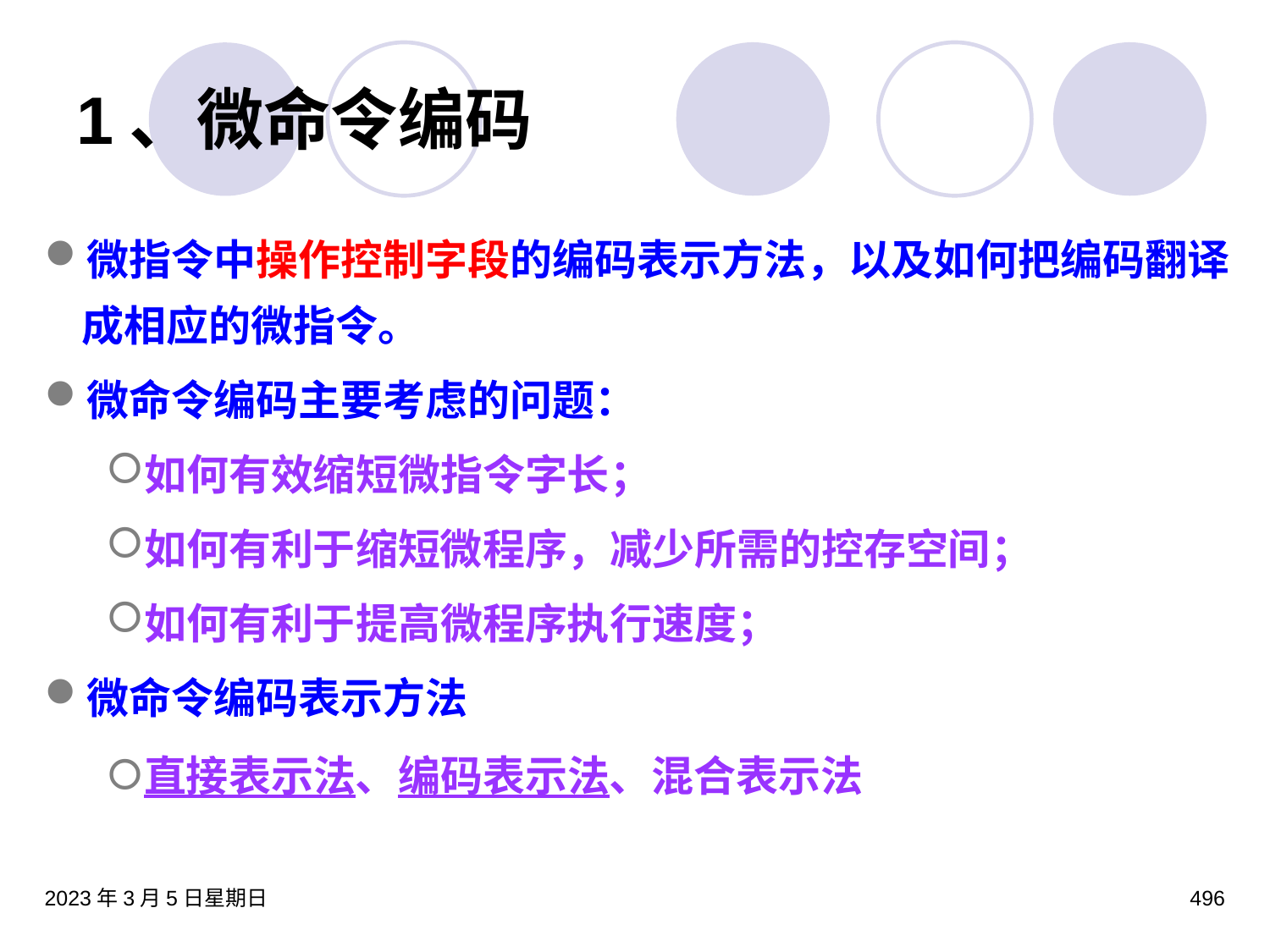

# 1、微命令编码
微指令中操作控制字段的编码表示方法，以及如何把编码翻译成相应的微指令。
微命令编码主要考虑的问题：
如何有效缩短微指令字长；
如何有利于缩短微程序，减少所需的控存空间；
如何有利于提高微程序执行速度；
微命令编码表示方法
直接表示法、编码表示法、混合表示法
2023年3月5日星期日
496